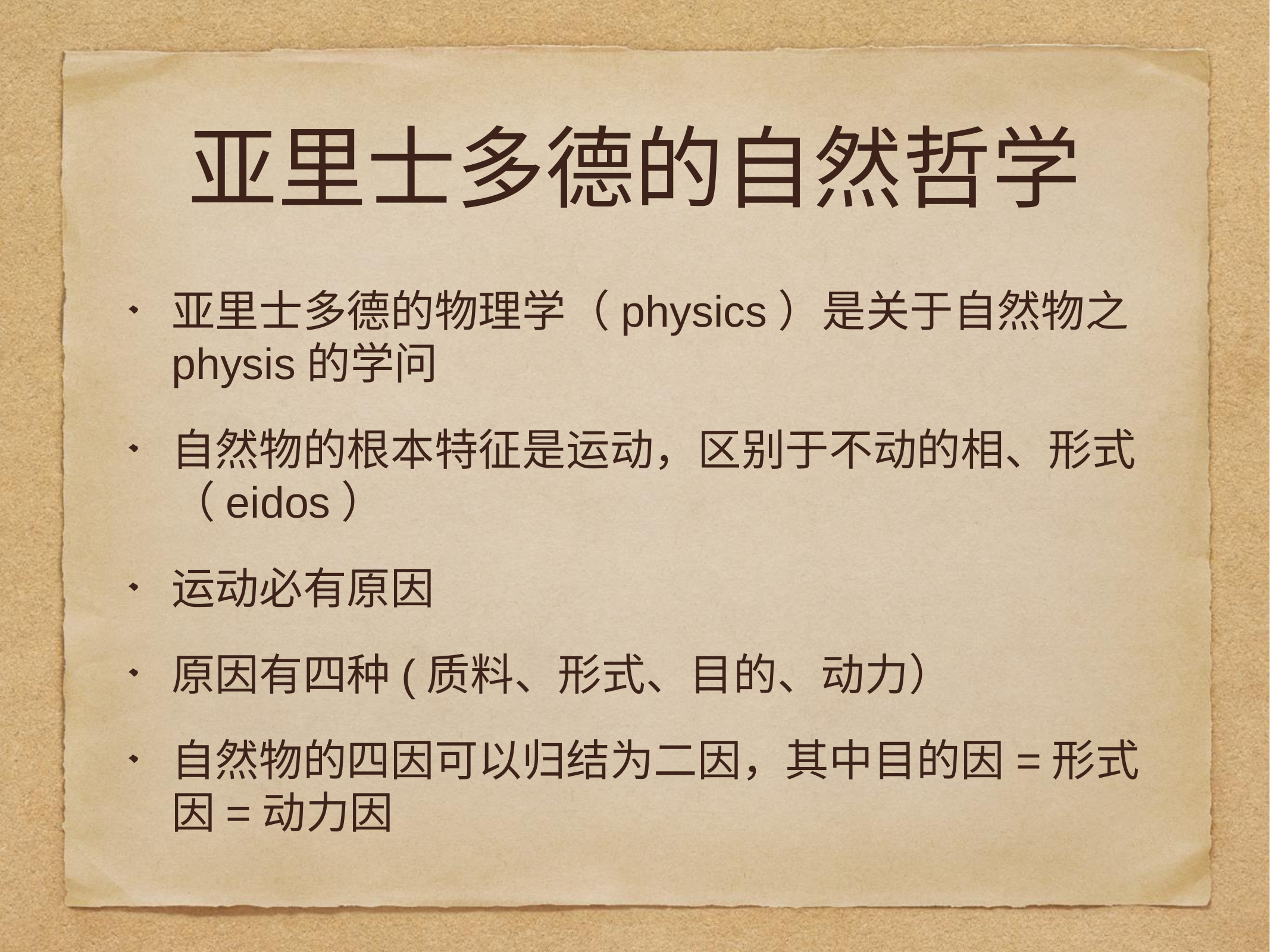

# 亚里士多德的自然哲学
亚里士多德的物理学（physics）是关于自然物之physis的学问
自然物的根本特征是运动，区别于不动的相、形式（eidos）
运动必有原因
原因有四种(质料、形式、目的、动力）
自然物的四因可以归结为二因，其中目的因=形式因=动力因